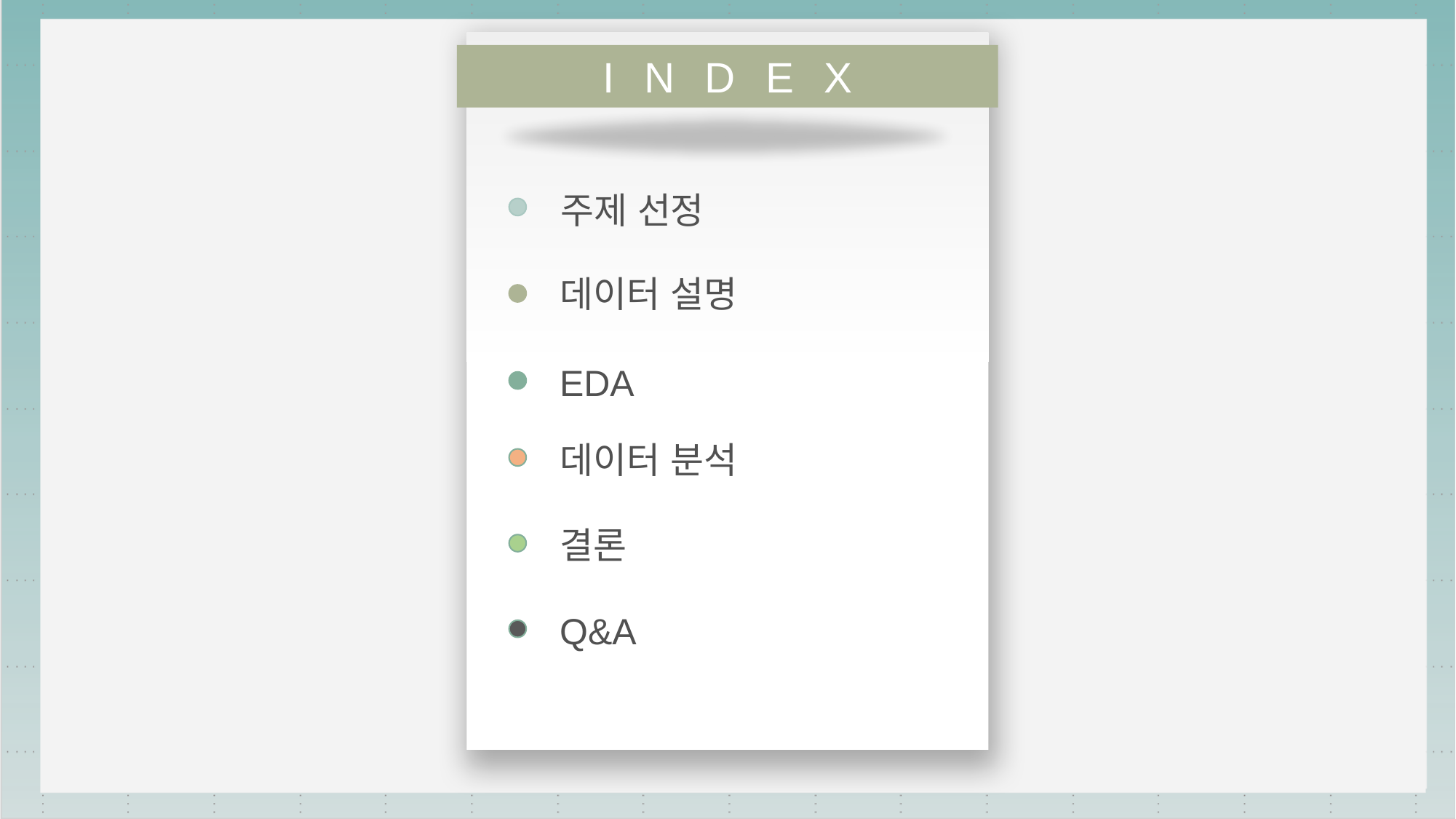

I N D E X

주제 선정

데이터 설명

EDA

데이터 분석

결론

Q&A